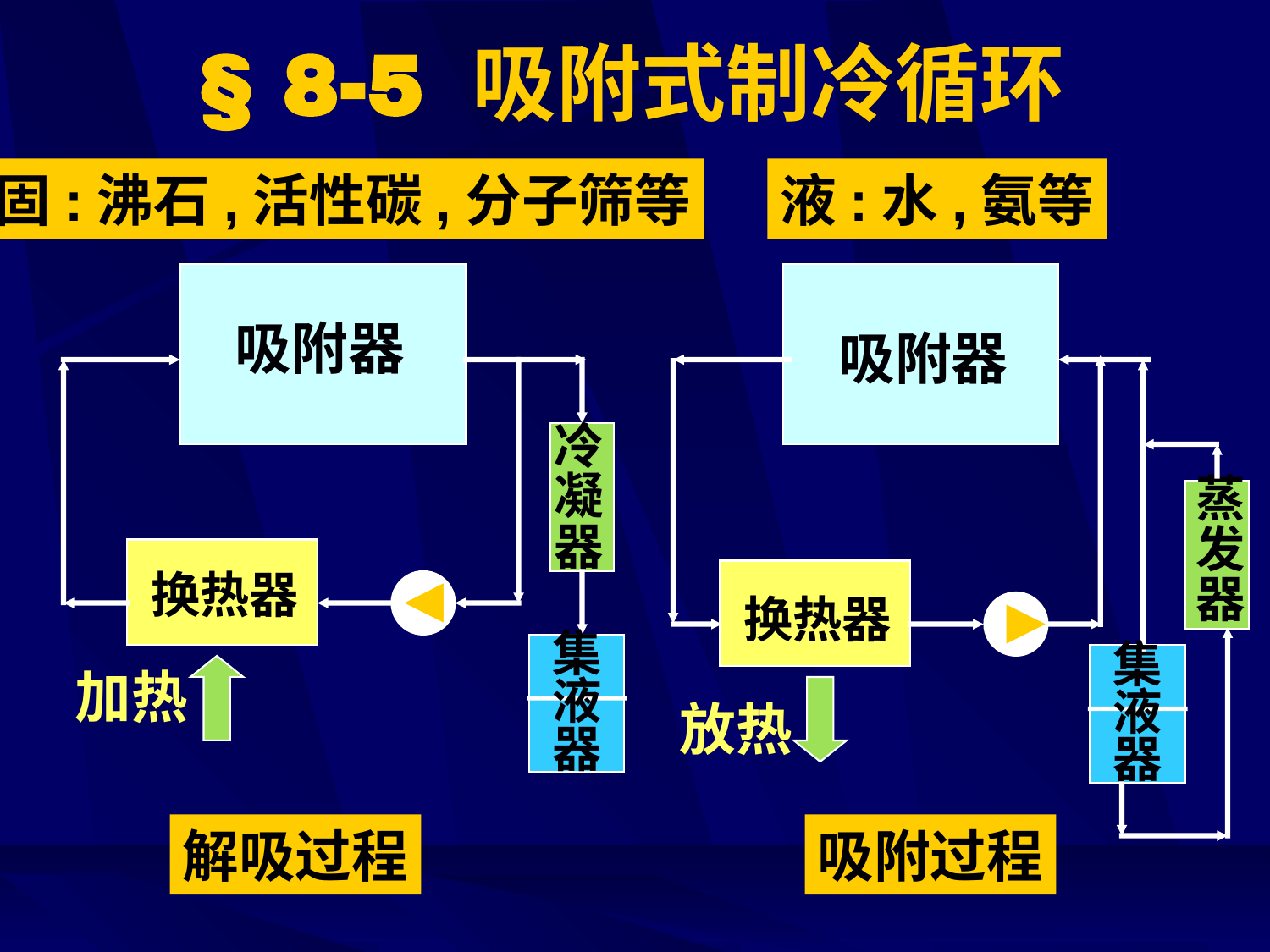

# § 8-5 吸附式制冷循环
固:沸石,活性碳,分子筛等
液:水,氨等

吸附器
吸附器

冷凝器

蒸发器

换热器

换热器

集液器

集液器

加热

放热

解吸过程
吸附过程